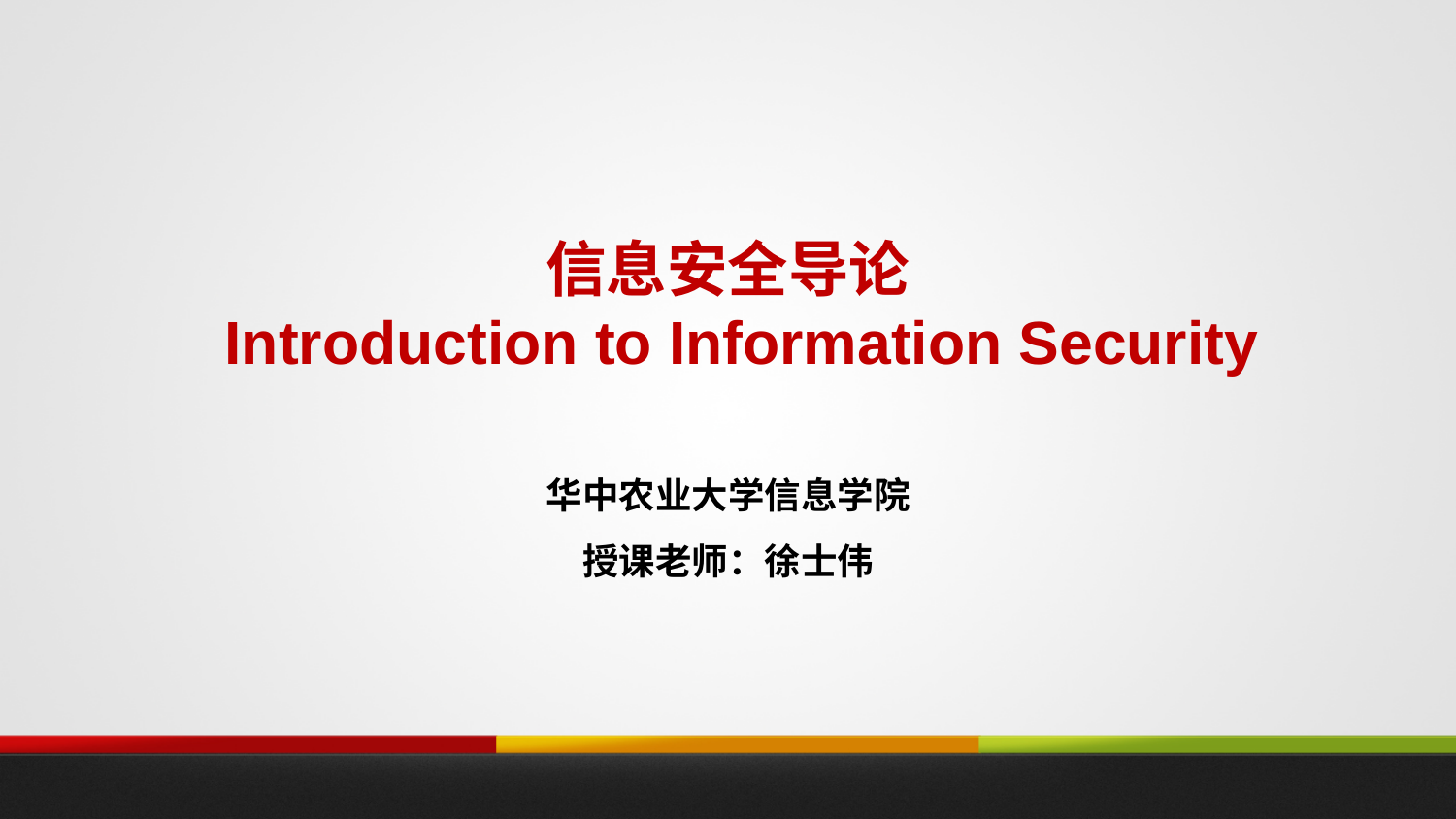

# 信息安全导论 Introduction to Information Security
华中农业大学信息学院
授课老师：徐士伟